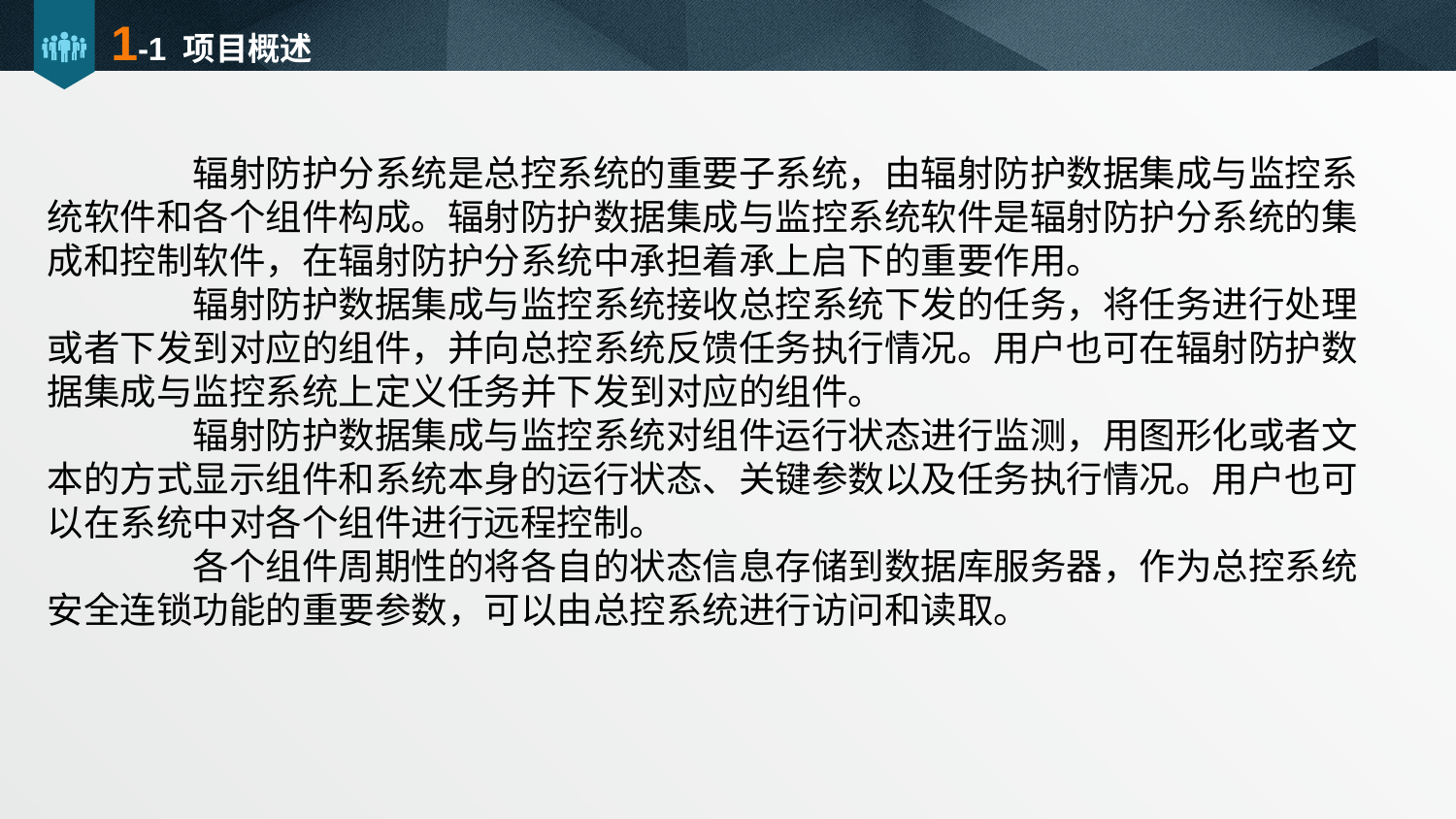

# 1-1 项目概述

	辐射防护分系统是总控系统的重要子系统，由辐射防护数据集成与监控系统软件和各个组件构成。辐射防护数据集成与监控系统软件是辐射防护分系统的集成和控制软件，在辐射防护分系统中承担着承上启下的重要作用。
	辐射防护数据集成与监控系统接收总控系统下发的任务，将任务进行处理或者下发到对应的组件，并向总控系统反馈任务执行情况。用户也可在辐射防护数据集成与监控系统上定义任务并下发到对应的组件。
	辐射防护数据集成与监控系统对组件运行状态进行监测，用图形化或者文本的方式显示组件和系统本身的运行状态、关键参数以及任务执行情况。用户也可以在系统中对各个组件进行远程控制。
	各个组件周期性的将各自的状态信息存储到数据库服务器，作为总控系统安全连锁功能的重要参数，可以由总控系统进行访问和读取。